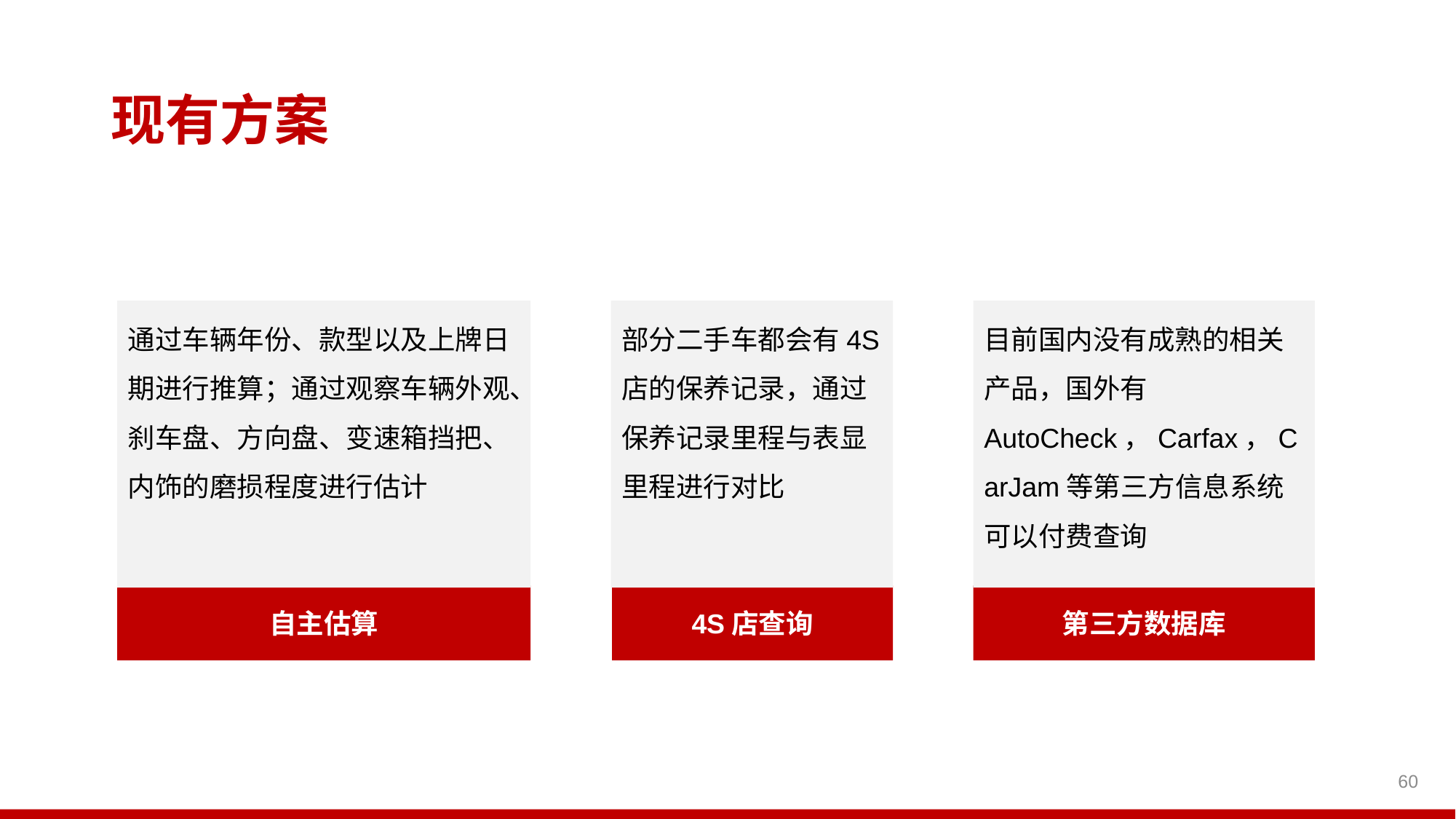

现有方案
部分二手车都会有4S店的保养记录，通过保养记录里程与表显里程进行对比
通过车辆年份、款型以及上牌日期进行推算；通过观察车辆外观、刹车盘、方向盘、变速箱挡把、内饰的磨损程度进行估计
目前国内没有成熟的相关产品，国外有AutoCheck，Carfax，CarJam等第三方信息系统可以付费查询
4S店查询
自主估算
第三方数据库
60